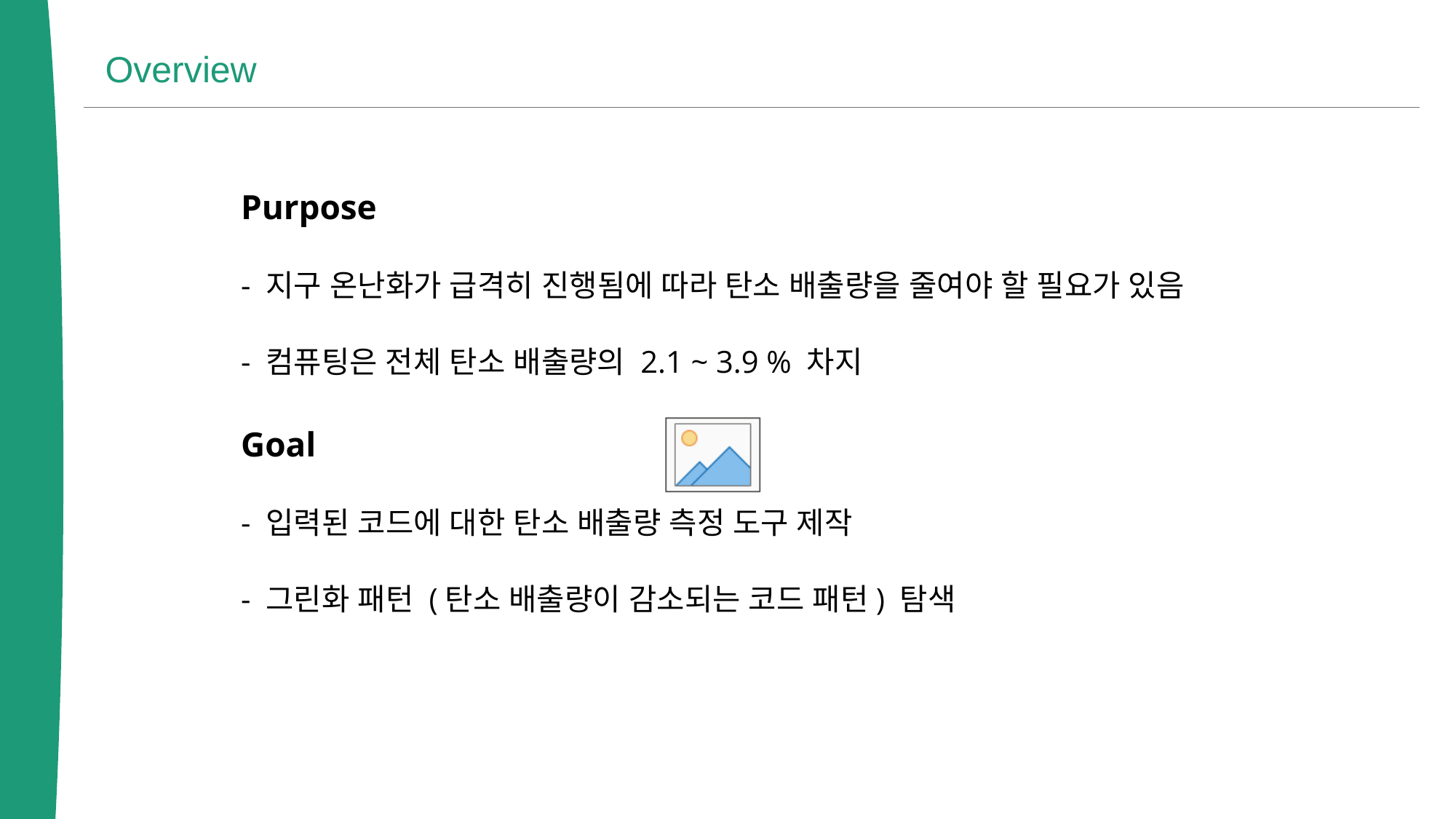

Overview
Purpose
- 지구 온난화가 급격히 진행됨에 따라 탄소 배출량을 줄여야 할 필요가 있음
- 컴퓨팅은 전체 탄소 배출량의 2.1 ~ 3.9 % 차지
Goal
- 입력된 코드에 대한 탄소 배출량 측정 도구 제작
- 그린화 패턴 (탄소 배출량이 감소되는 코드 패턴) 탐색